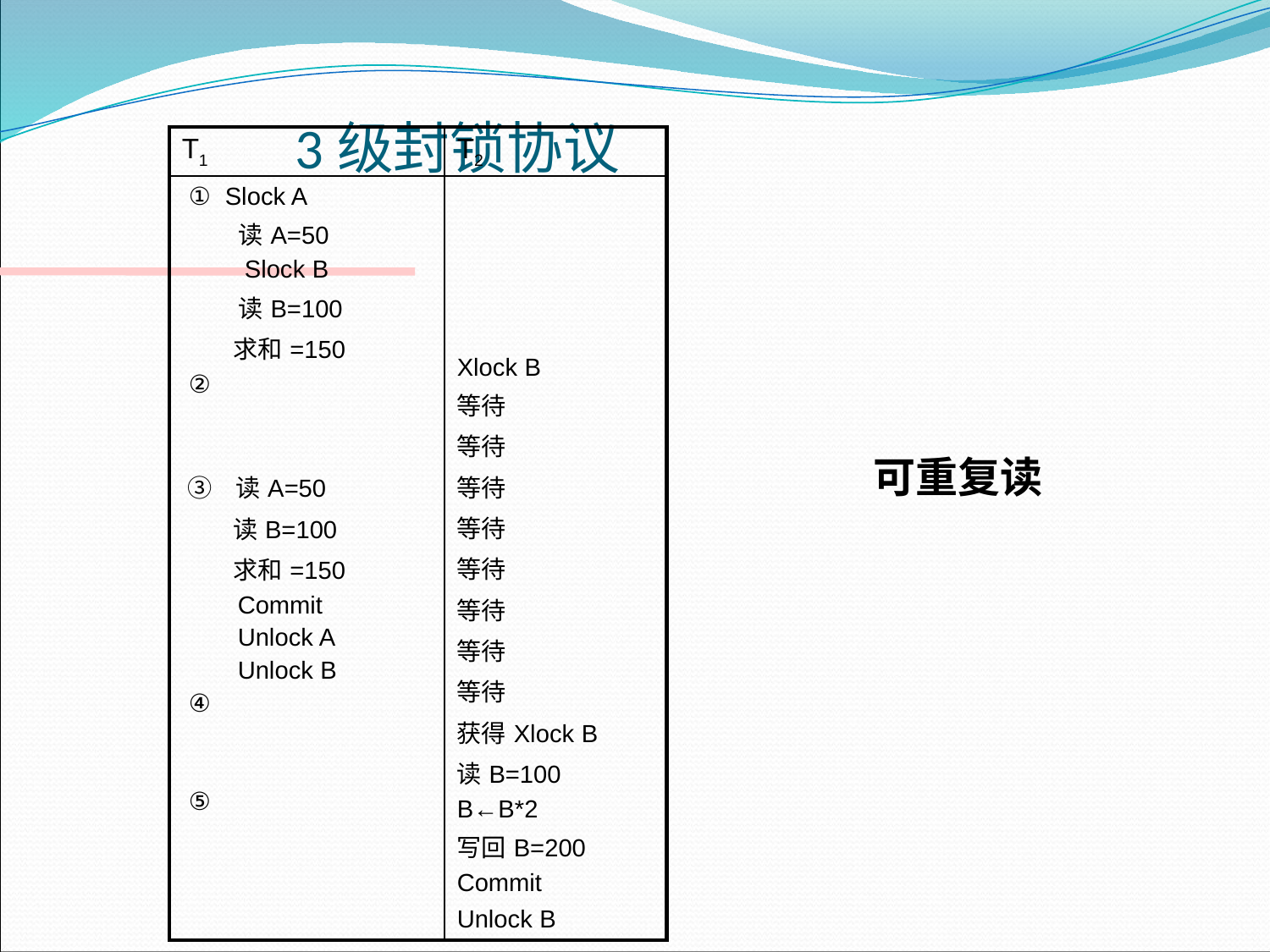

# 3级封锁协议
| T1 | T2 |
| --- | --- |
| ①  Slock A 读A=50 Slock B 读B=100 求和=150 ②     ③ 读A=50 读B=100 求和=150 Commit Unlock A Unlock B ④     ⑤ | Xlock B 等待 等待 等待 等待 等待 等待 等待 等待 获得Xlock B 读B=100 B←B\*2 写回B=200 Commit Unlock B |
可重复读
1013